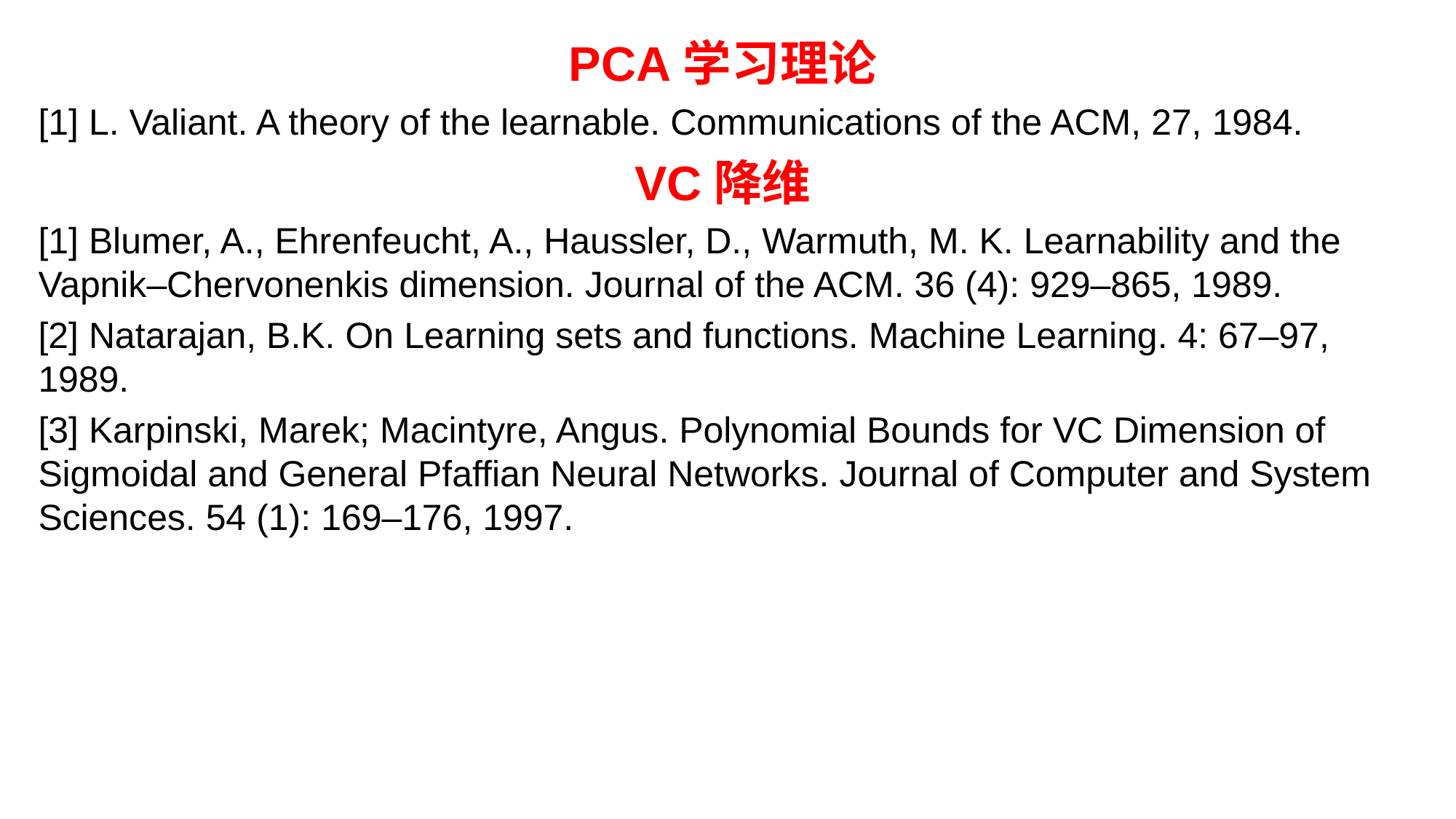

PCA学习理论
[1] L. Valiant. A theory of the learnable. Communications of the ACM, 27, 1984.
VC降维
[1] Blumer, A., Ehrenfeucht, A., Haussler, D., Warmuth, M. K. Learnability and the Vapnik–Chervonenkis dimension. Journal of the ACM. 36 (4): 929–865, 1989.
[2] Natarajan, B.K. On Learning sets and functions. Machine Learning. 4: 67–97, 1989.
[3] Karpinski, Marek; Macintyre, Angus. Polynomial Bounds for VC Dimension of Sigmoidal and General Pfaffian Neural Networks. Journal of Computer and System Sciences. 54 (1): 169–176, 1997.